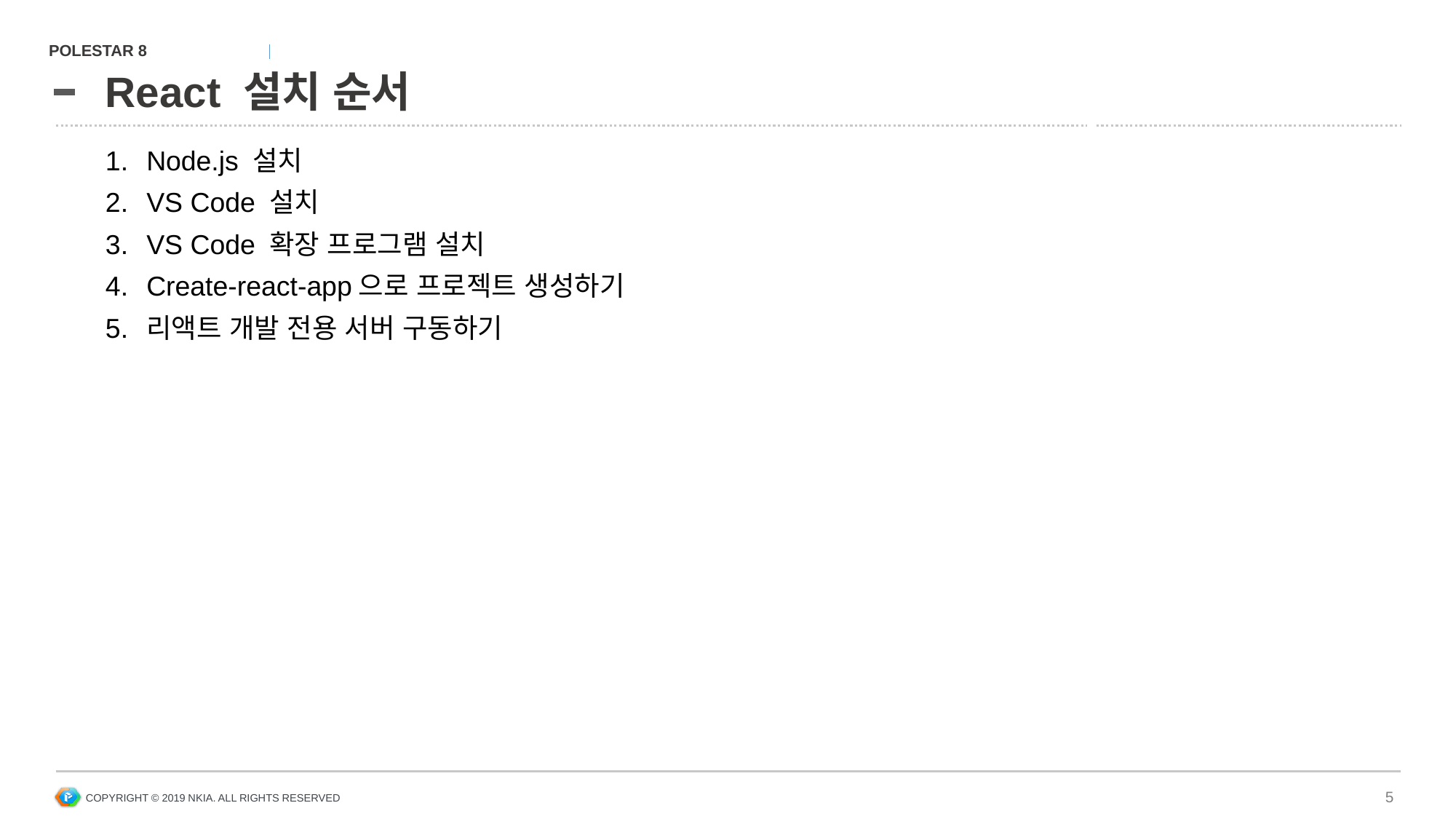

# React 설치 순서
Node.js 설치
VS Code 설치
VS Code 확장 프로그램 설치
Create-react-app으로 프로젝트 생성하기
리액트 개발 전용 서버 구동하기